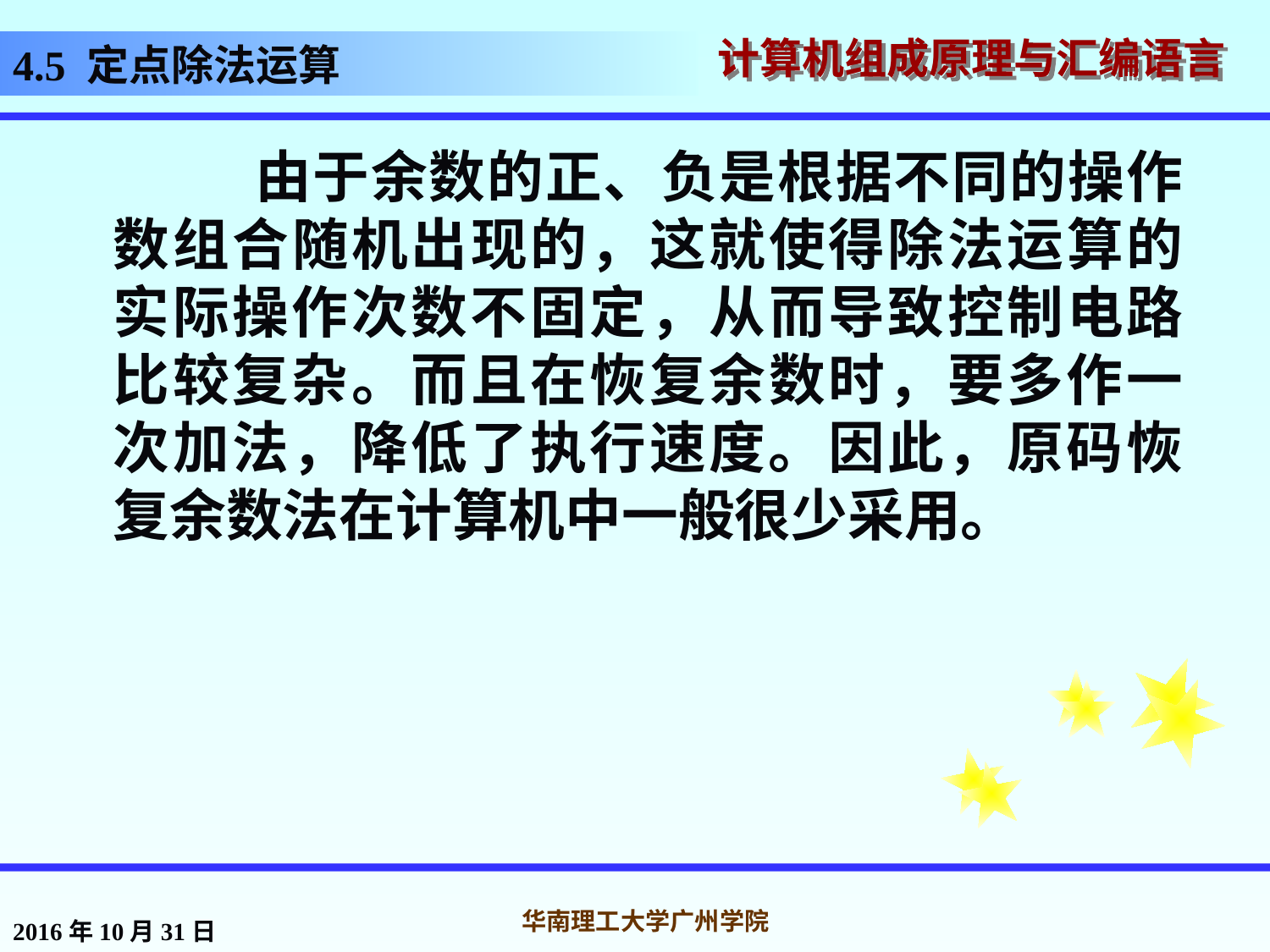

# 4.5 定点除法运算
            由于余数的正、负是根据不同的操作数组合随机出现的，这就使得除法运算的实际操作次数不固定，从而导致控制电路比较复杂。而且在恢复余数时，要多作一次加法，降低了执行速度。因此，原码恢复余数法在计算机中一般很少采用。
2016年10月31日
华南理工大学广州学院